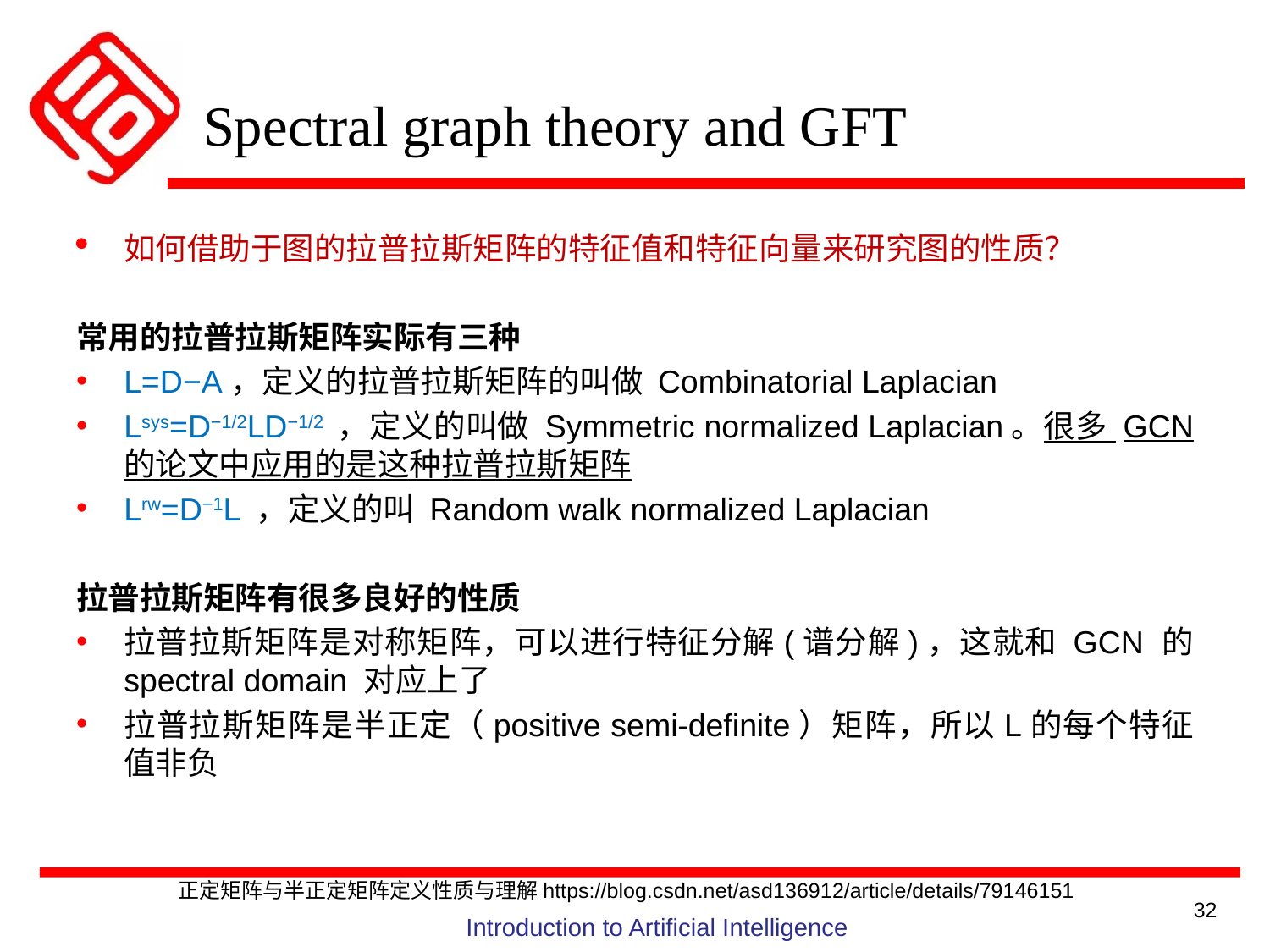

# Spectral graph theory and GFT
如何借助于图的拉普拉斯矩阵的特征值和特征向量来研究图的性质？

常用的拉普拉斯矩阵实际有三种
L=D−A，定义的拉普拉斯矩阵的叫做 Combinatorial Laplacian
Lsys=D−1/2LD−1/2 ，定义的叫做 Symmetric normalized Laplacian。很多 GCN 的论文中应用的是这种拉普拉斯矩阵
Lrw=D−1L ，定义的叫 Random walk normalized Laplacian

拉普拉斯矩阵有很多良好的性质
拉普拉斯矩阵是对称矩阵，可以进行特征分解(谱分解)，这就和 GCN 的 spectral domain 对应上了
拉普拉斯矩阵是半正定（positive semi-definite）矩阵，所以L的每个特征值非负
正定矩阵与半正定矩阵定义性质与理解https://blog.csdn.net/asd136912/article/details/79146151
32
Introduction to Artificial Intelligence